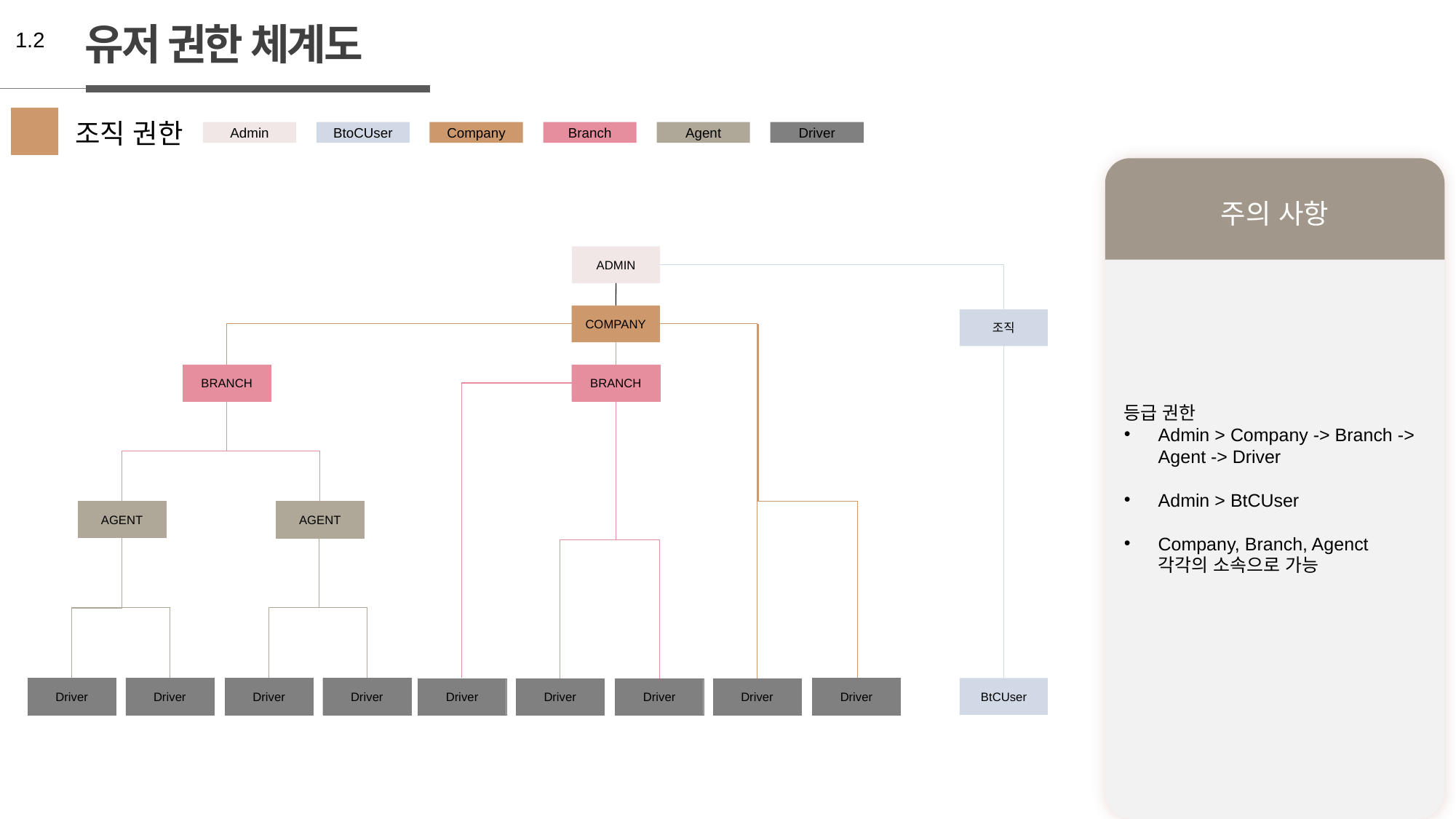

유저 권한 체계도
1.2

조직 권한
Admin
BtoCUser
Company
Branch
Agent
Driver
주의 사항
등급 권한
Admin > Company -> Branch -> Agent -> Driver

Admin > BtCUser

Company, Branch, Agenct 각각의 소속으로 가능
ADMIN
COMPANY
조직
BRANCH
BRANCH
AGENT
AGENT
BtCUser
Driver
Driver
Driver
Driver
Driver
Driver
Driver
Driver
Driver